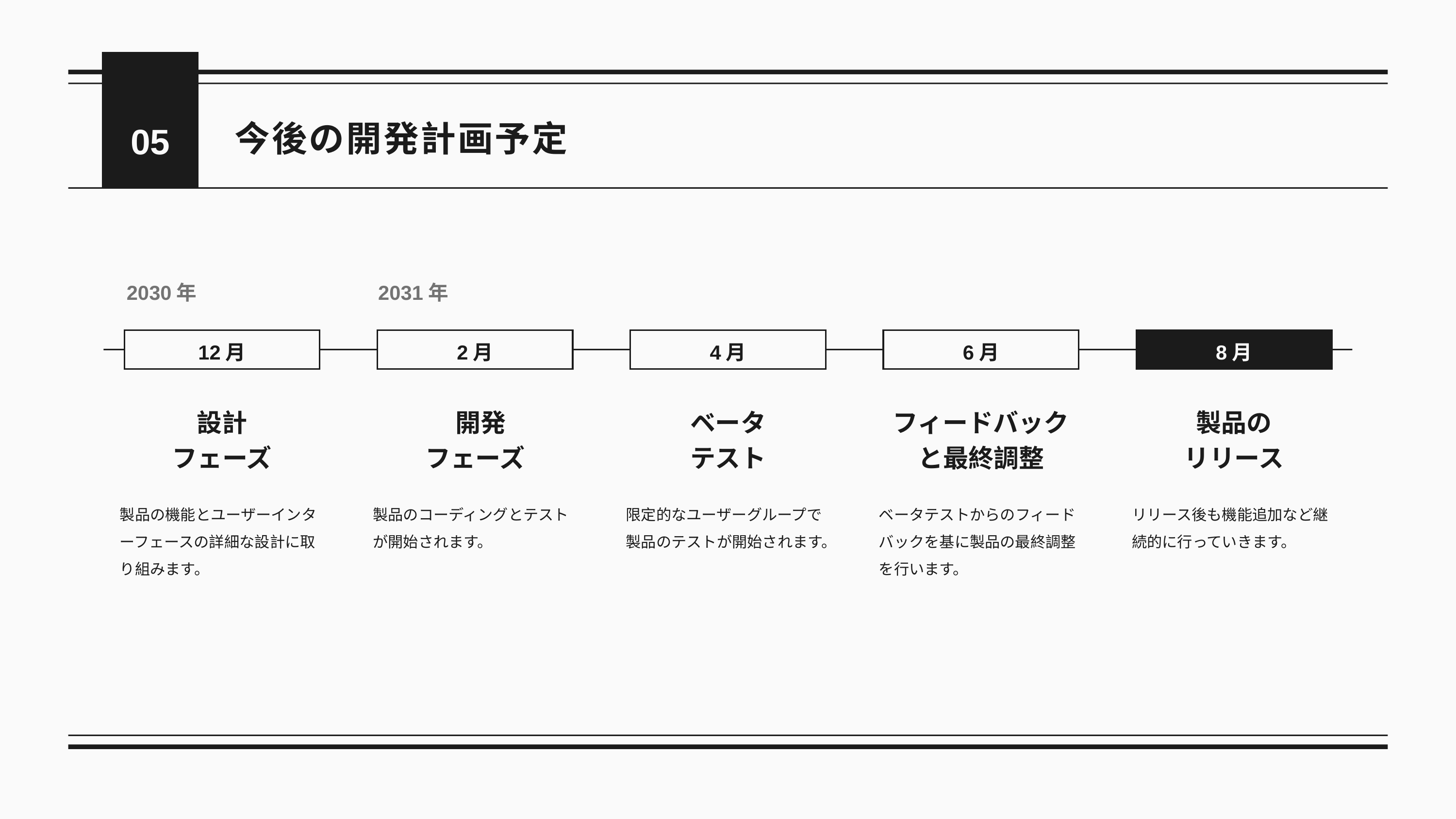

05
今後の開発計画予定

2030年
2031年
12月
2月
4月
6月
8月

設計
フェーズ
 開発
フェーズ
ベータ
テスト
フィードバックと最終調整
製品の
リリース
製品の機能とユーザーインターフェースの詳細な設計に取り組みます。
製品のコーディングとテストが開始されます。
限定的なユーザーグループで製品のテストが開始されます。
ベータテストからのフィードバックを基に製品の最終調整を行います。
リリース後も機能追加など継続的に行っていきます。